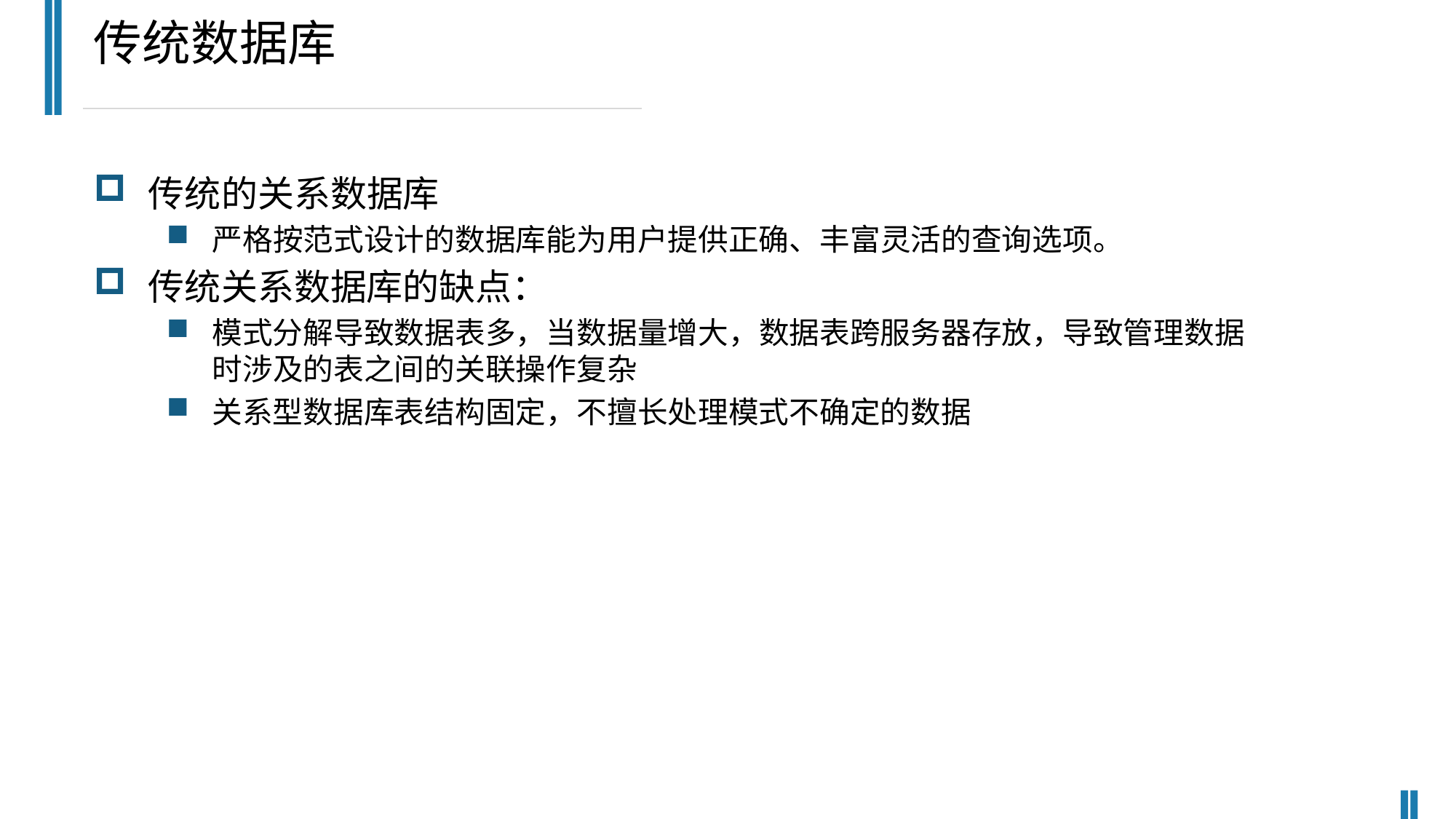

传统数据库

传统的关系数据库
严格按范式设计的数据库能为用户提供正确、丰富灵活的查询选项。
传统关系数据库的缺点：
模式分解导致数据表多，当数据量增大，数据表跨服务器存放，导致管理数据时涉及的表之间的关联操作复杂
关系型数据库表结构固定，不擅长处理模式不确定的数据